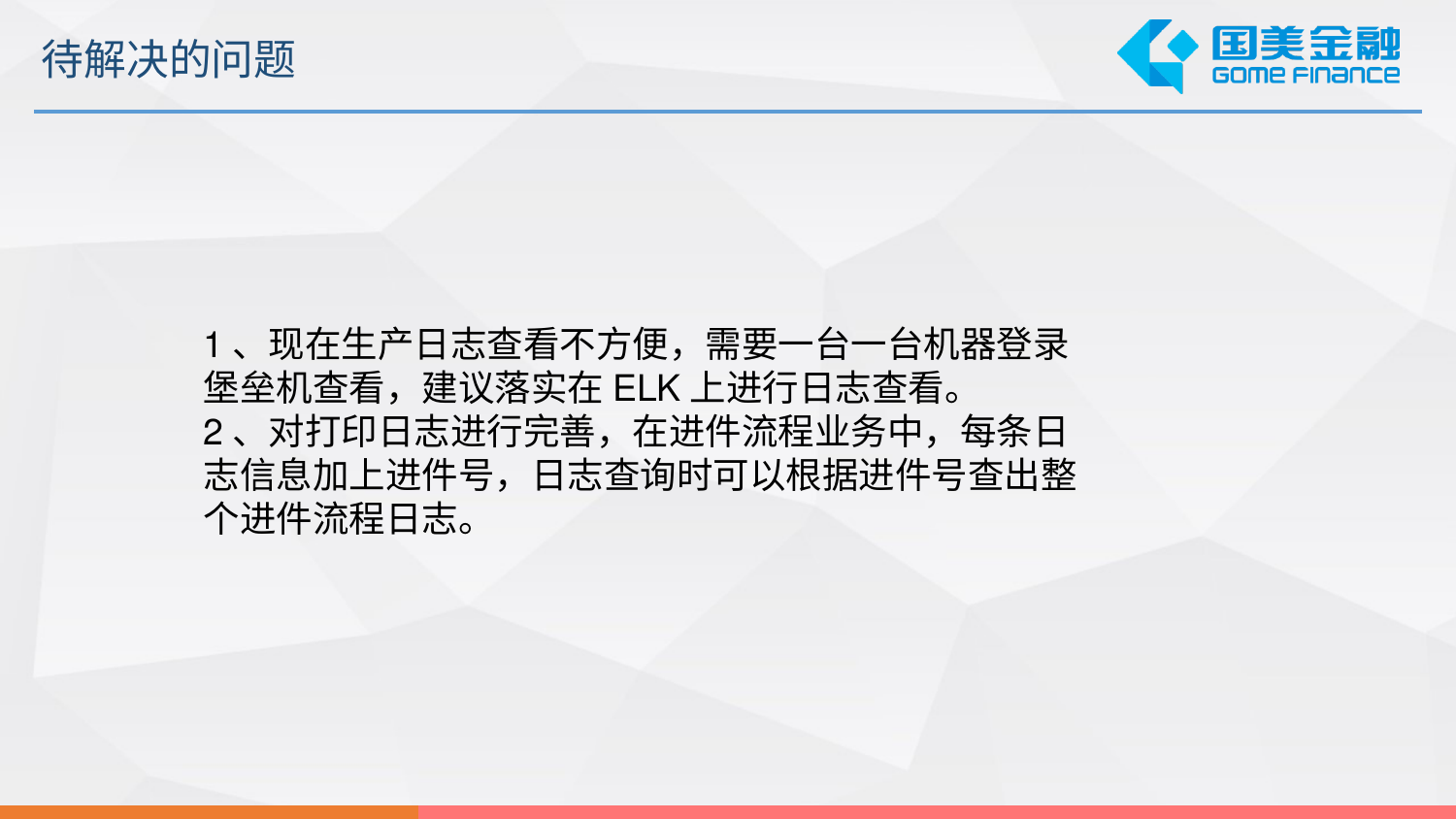

待解决的问题
1、现在生产日志查看不方便，需要一台一台机器登录堡垒机查看，建议落实在ELK上进行日志查看。
2、对打印日志进行完善，在进件流程业务中，每条日志信息加上进件号，日志查询时可以根据进件号查出整个进件流程日志。